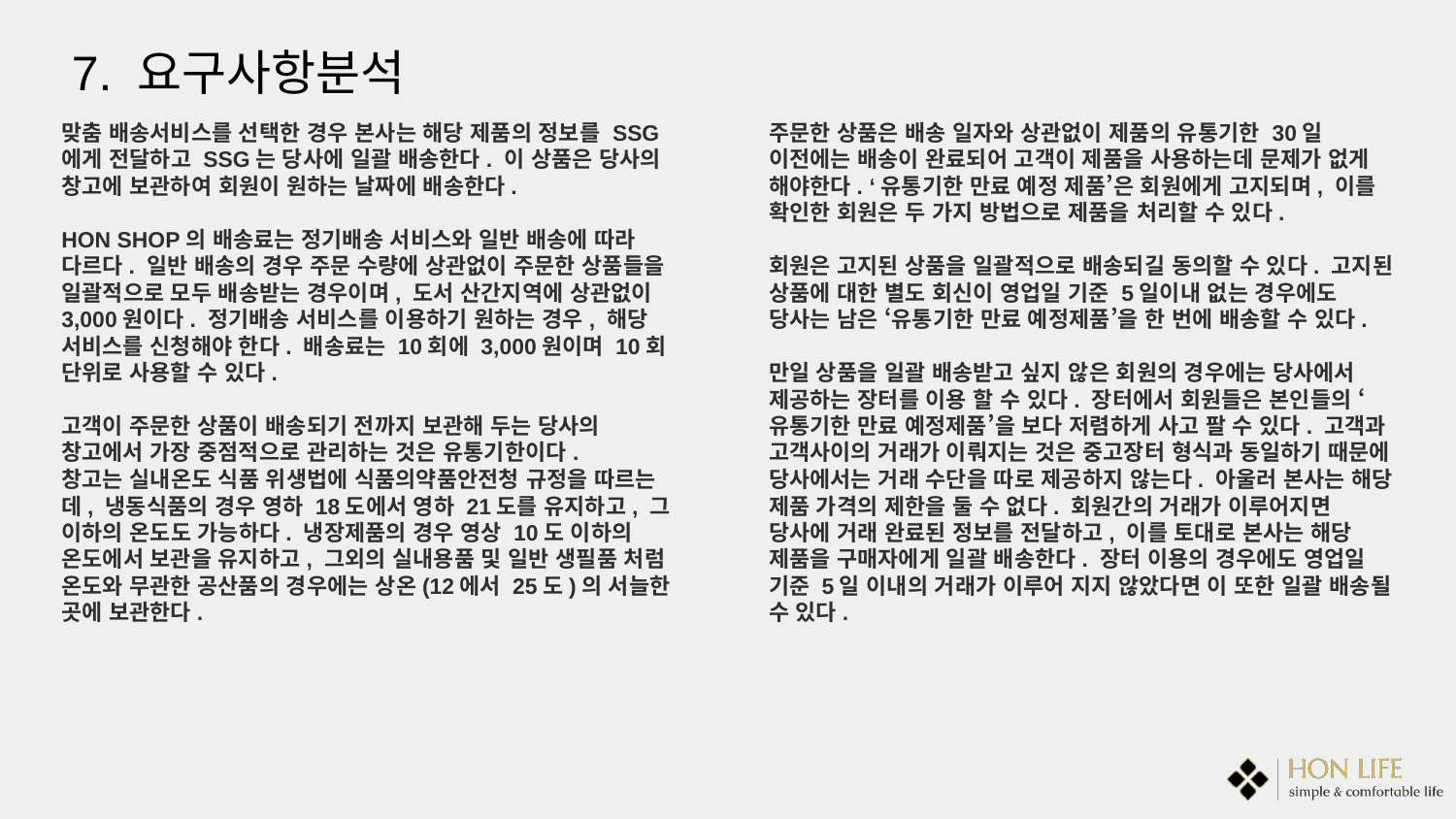

7. 요구사항분석
주문한 상품은 배송 일자와 상관없이 제품의 유통기한 30일 이전에는 배송이 완료되어 고객이 제품을 사용하는데 문제가 없게 해야한다. ‘유통기한 만료 예정 제품’은 회원에게 고지되며, 이를 확인한 회원은 두 가지 방법으로 제품을 처리할 수 있다.

회원은 고지된 상품을 일괄적으로 배송되길 동의할 수 있다. 고지된 상품에 대한 별도 회신이 영업일 기준 5일이내 없는 경우에도 당사는 남은 ‘유통기한 만료 예정제품’을 한 번에 배송할 수 있다.

만일 상품을 일괄 배송받고 싶지 않은 회원의 경우에는 당사에서 제공하는 장터를 이용 할 수 있다. 장터에서 회원들은 본인들의 ‘유통기한 만료 예정제품’을 보다 저렴하게 사고 팔 수 있다. 고객과 고객사이의 거래가 이뤄지는 것은 중고장터 형식과 동일하기 때문에 당사에서는 거래 수단을 따로 제공하지 않는다. 아울러 본사는 해당 제품 가격의 제한을 둘 수 없다. 회원간의 거래가 이루어지면 당사에 거래 완료된 정보를 전달하고, 이를 토대로 본사는 해당 제품을 구매자에게 일괄 배송한다. 장터 이용의 경우에도 영업일 기준 5일 이내의 거래가 이루어 지지 않았다면 이 또한 일괄 배송될 수 있다.

맞춤 배송서비스를 선택한 경우 본사는 해당 제품의 정보를 SSG에게 전달하고 SSG는 당사에 일괄 배송한다. 이 상품은 당사의 창고에 보관하여 회원이 원하는 날짜에 배송한다.

HON SHOP의 배송료는 정기배송 서비스와 일반 배송에 따라 다르다. 일반 배송의 경우 주문 수량에 상관없이 주문한 상품들을 일괄적으로 모두 배송받는 경우이며, 도서 산간지역에 상관없이 3,000원이다. 정기배송 서비스를 이용하기 원하는 경우, 해당 서비스를 신청해야 한다. 배송료는 10회에 3,000원이며 10회 단위로 사용할 수 있다.

고객이 주문한 상품이 배송되기 전까지 보관해 두는 당사의 창고에서 가장 중점적으로 관리하는 것은 유통기한이다.
창고는 실내온도 식품 위생법에 식품의약품안전청 규정을 따르는데, 냉동식품의 경우 영하 18도에서 영하 21도를 유지하고, 그 이하의 온도도 가능하다. 냉장제품의 경우 영상 10도 이하의 온도에서 보관을 유지하고, 그외의 실내용품 및 일반 생필품 처럼 온도와 무관한 공산품의 경우에는 상온(12에서 25도)의 서늘한 곳에 보관한다.